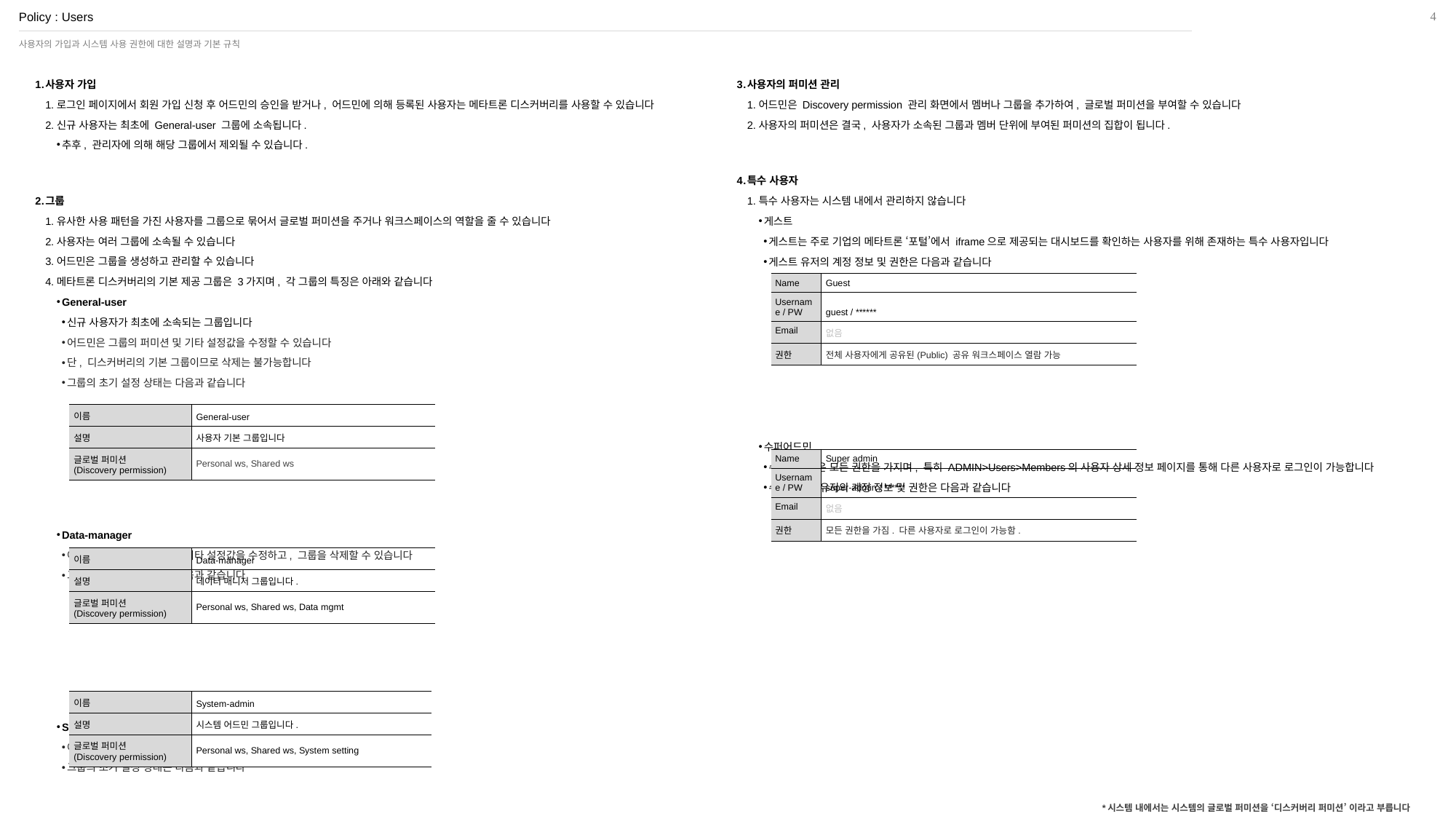

4
# Policy : Users
사용자의 가입과 시스템 사용 권한에 대한 설명과 기본 규칙
사용자 가입
로그인 페이지에서 회원 가입 신청 후 어드민의 승인을 받거나, 어드민에 의해 등록된 사용자는 메타트론 디스커버리를 사용할 수 있습니다
신규 사용자는 최초에 General-user 그룹에 소속됩니다.
추후, 관리자에 의해 해당 그룹에서 제외될 수 있습니다.

그룹
유사한 사용 패턴을 가진 사용자를 그룹으로 묶어서 글로벌 퍼미션을 주거나 워크스페이스의 역할을 줄 수 있습니다
사용자는 여러 그룹에 소속될 수 있습니다
어드민은 그룹을 생성하고 관리할 수 있습니다
메타트론 디스커버리의 기본 제공 그룹은 3가지며, 각 그룹의 특징은 아래와 같습니다
General-user
신규 사용자가 최초에 소속되는 그룹입니다
어드민은 그룹의 퍼미션 및 기타 설정값을 수정할 수 있습니다
단, 디스커버리의 기본 그룹이므로 삭제는 불가능합니다
그룹의 초기 설정 상태는 다음과 같습니다

Data-manager
어드민은 그룹의 퍼미션 및 기타 설정값을 수정하고, 그룹을 삭제할 수 있습니다
그룹의 초기 설정 상태는 다음과 같습니다

System-admin
어드민은 그룹의 퍼미션 및 기타 설정값을 수정하고, 그룹을 삭제할 수 있습니다
그룹의 초기 설정 상태는 다음과 같습니다
사용자의 퍼미션 관리
어드민은 Discovery permission 관리 화면에서 멤버나 그룹을 추가하여, 글로벌 퍼미션을 부여할 수 있습니다
사용자의 퍼미션은 결국, 사용자가 소속된 그룹과 멤버 단위에 부여된 퍼미션의 집합이 됩니다.

특수 사용자
특수 사용자는 시스템 내에서 관리하지 않습니다
게스트
게스트는 주로 기업의 메타트론 ‘포털’에서 iframe으로 제공되는 대시보드를 확인하는 사용자를 위해 존재하는 특수 사용자입니다
게스트 유저의 계정 정보 및 권한은 다음과 같습니다

수퍼어드민
수퍼어드민은 모든 권한을 가지며, 특히 ADMIN>Users>Members의 사용자 상세 정보 페이지를 통해 다른 사용자로 로그인이 가능합니다
수퍼어드민 유저의 계정 정보 및 권한은 다음과 같습니다

| Name | Guest |
| --- | --- |
| Username / PW | guest / \*\*\*\*\*\* |
| Email | 없음 |
| 권한 | 전체 사용자에게 공유된(Public) 공유 워크스페이스 열람 가능 |
| 이름 | General-user |
| --- | --- |
| 설명 | 사용자 기본 그룹입니다 |
| 글로벌 퍼미션 (Discovery permission) | Personal ws, Shared ws |
| Name | Super admin |
| --- | --- |
| Username / PW | super-admin / \*\*\*\*\*\* |
| Email | 없음 |
| 권한 | 모든 권한을 가짐. 다른 사용자로 로그인이 가능함. |
| 이름 | Data-manager |
| --- | --- |
| 설명 | 데이터 매니저 그룹입니다. |
| 글로벌 퍼미션 (Discovery permission) | Personal ws, Shared ws, Data mgmt |
| 이름 | System-admin |
| --- | --- |
| 설명 | 시스템 어드민 그룹입니다. |
| 글로벌 퍼미션 (Discovery permission) | Personal ws, Shared ws, System setting |
*시스템 내에서는 시스템의 글로벌 퍼미션을 ‘디스커버리 퍼미션’ 이라고 부릅니다